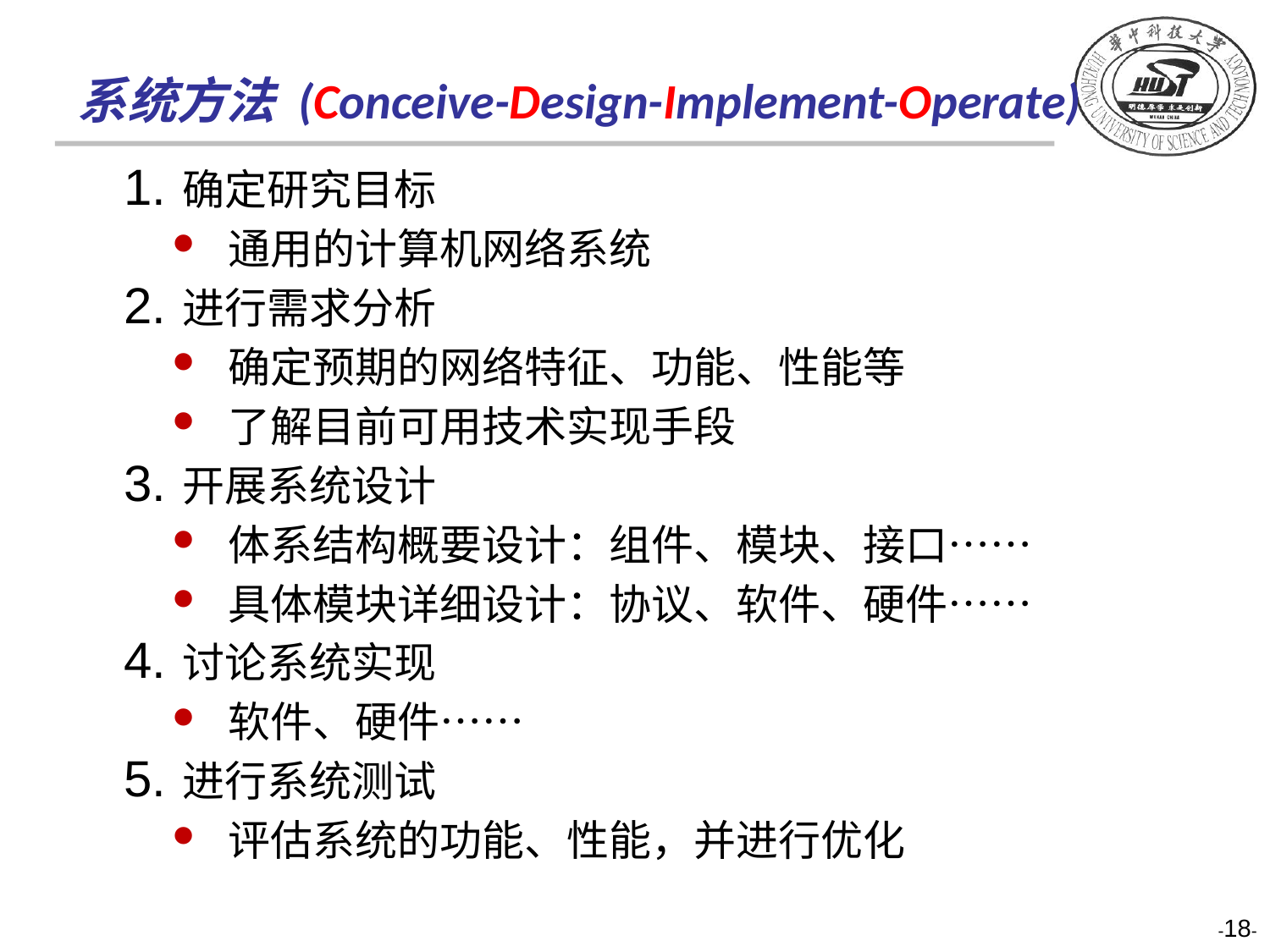

# 系统方法 (Conceive-Design-Implement-Operate)
确定研究目标
通用的计算机网络系统
进行需求分析
确定预期的网络特征、功能、性能等
了解目前可用技术实现手段
开展系统设计
体系结构概要设计：组件、模块、接口……
具体模块详细设计：协议、软件、硬件……
讨论系统实现
软件、硬件……
进行系统测试
评估系统的功能、性能，并进行优化

-18-